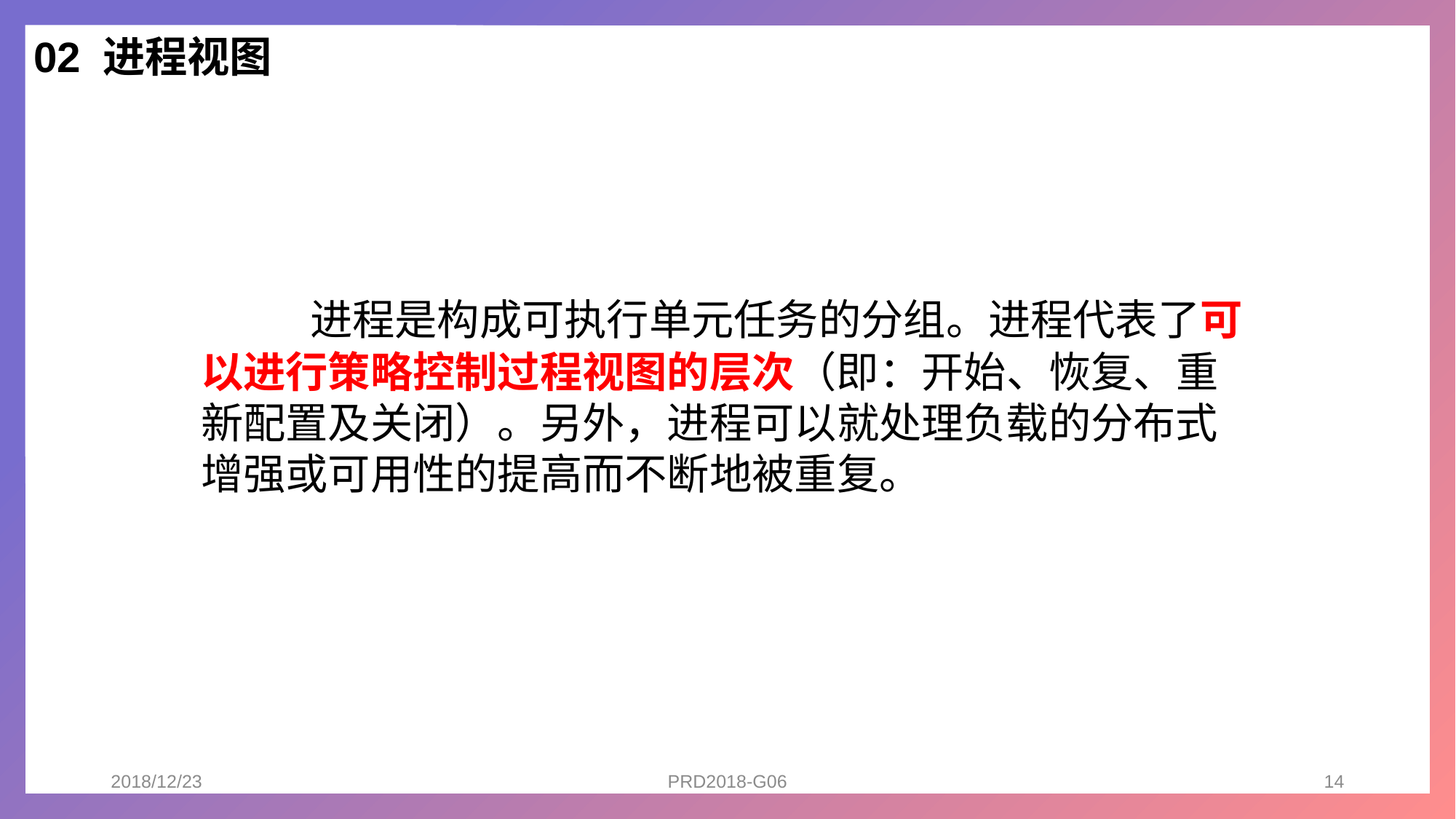

02 进程视图
	进程是构成可执行单元任务的分组。进程代表了可以进行策略控制过程视图的层次（即：开始、恢复、重新配置及关闭）。另外，进程可以就处理负载的分布式增强或可用性的提高而不断地被重复。

2018/12/23
PRD2018-G06
14